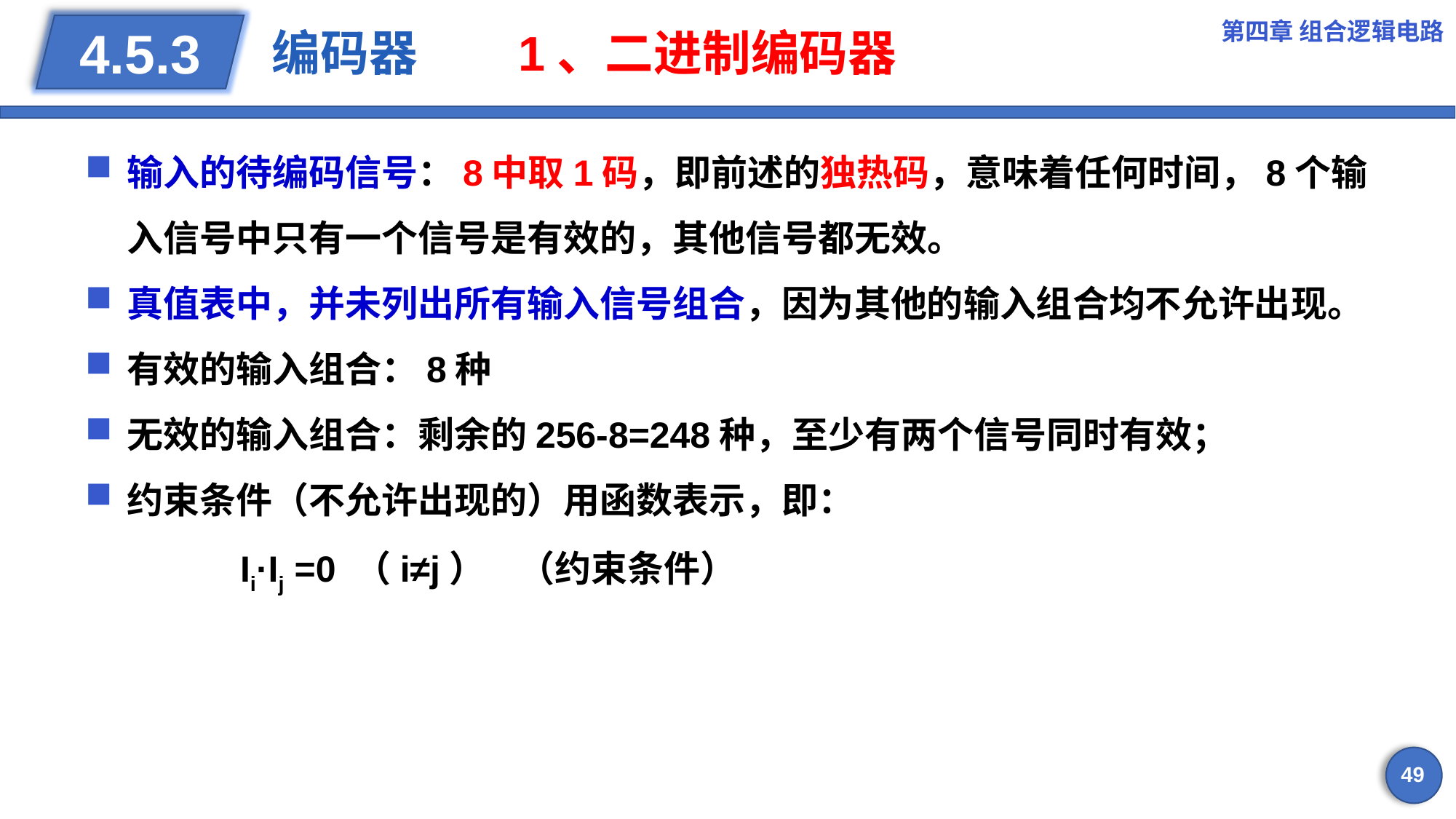

第四章 组合逻辑电路
# 编码器        1、二进制编码器
4.5.3
输入的待编码信号：8中取1码，即前述的独热码，意味着任何时间，8个输入信号中只有一个信号是有效的，其他信号都无效。
真值表中，并未列出所有输入信号组合，因为其他的输入组合均不允许出现。
有效的输入组合：8种
无效的输入组合：剩余的256-8=248种，至少有两个信号同时有效；
约束条件（不允许出现的）用函数表示，即：
            Ii·Ij =0 （i≠j）    （约束条件）
49